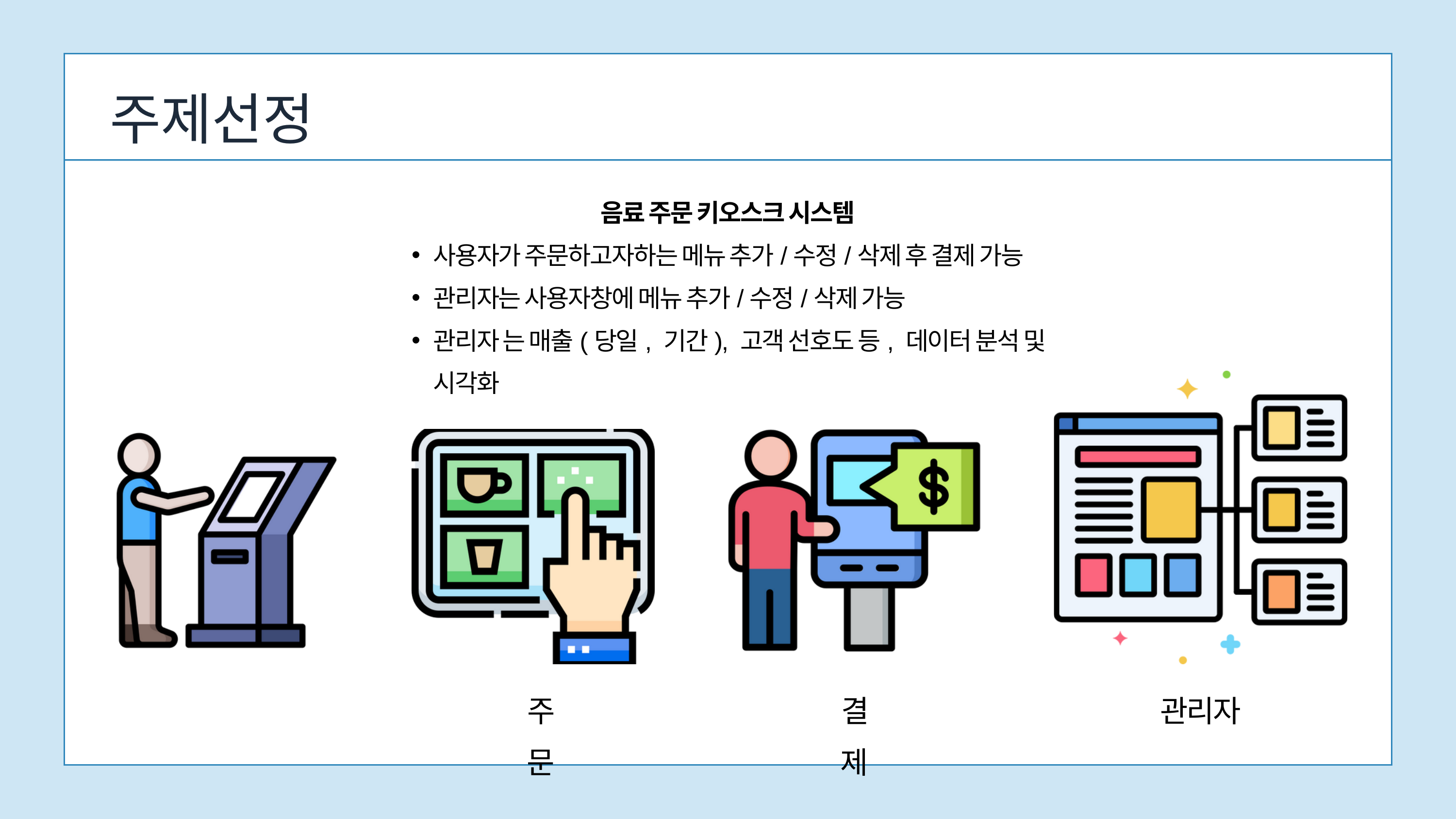

주제선정

음료 주문 키오스크 시스템
사용자가 주문하고자하는 메뉴 추가/수정/삭제 후 결제 가능
관리자는 사용자창에 메뉴 추가/수정/삭제 가능
관리자 는 매출(당일, 기간), 고객 선호도 등, 데이터 분석 및 시각화

관리자

결제

주문